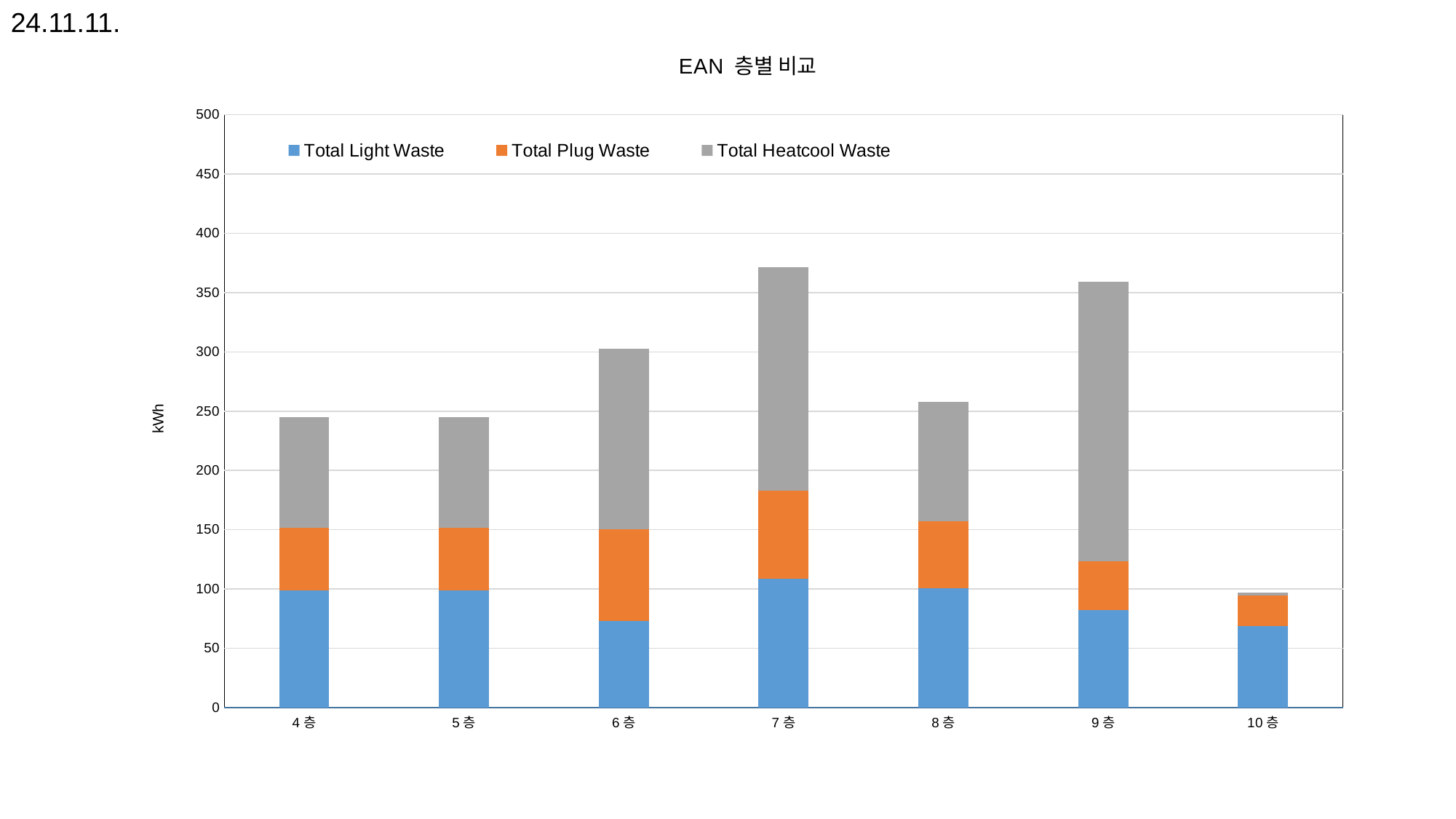

24.11.11.

### Chart: EAN 층별 비교

| Category | Total Light Waste | Total Plug Waste | Total Heatcool Waste |
|---|---|---|---|
| 4층 | 98.71196831588888 | 52.847644228374094 | 93.29645453555554 |
| 5층 | 98.71196831588888 | 52.847644228374094 | 93.29645453555554 |
| 6층 | 73.1267700195 | 77.08987183570079 | 152.6552734375 |
| 7층 | 108.54374864388889 | 74.36462349797976 | 188.32888454911077 |
| 8층 | 100.39561631922213 | 56.47353018640984 | 100.72540961377779 |
| 9층 | 82.03076183622221 | 41.575885716519004 | 235.69704861111111 |
| 10층 | 68.61089412777773 | 26.00395799381131 | 2.20014106311111 |